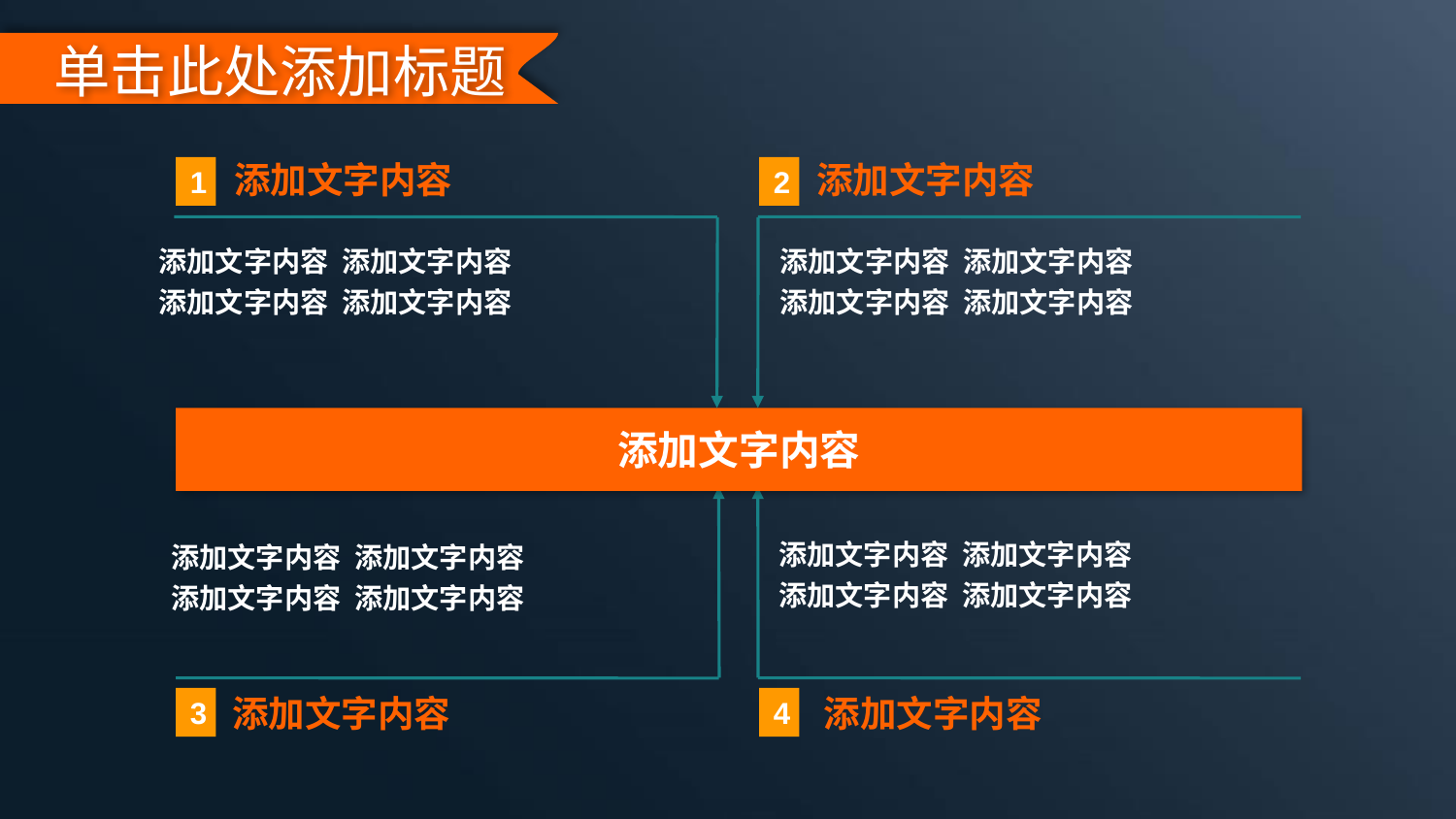

单击此处添加标题

1
添加文字内容
添加文字内容  添加文字内容
添加文字内容  添加文字内容
2
添加文字内容
添加文字内容  添加文字内容
添加文字内容  添加文字内容
添加文字内容
添加文字内容  添加文字内容
添加文字内容  添加文字内容
3
添加文字内容
添加文字内容  添加文字内容
添加文字内容  添加文字内容
4
添加文字内容